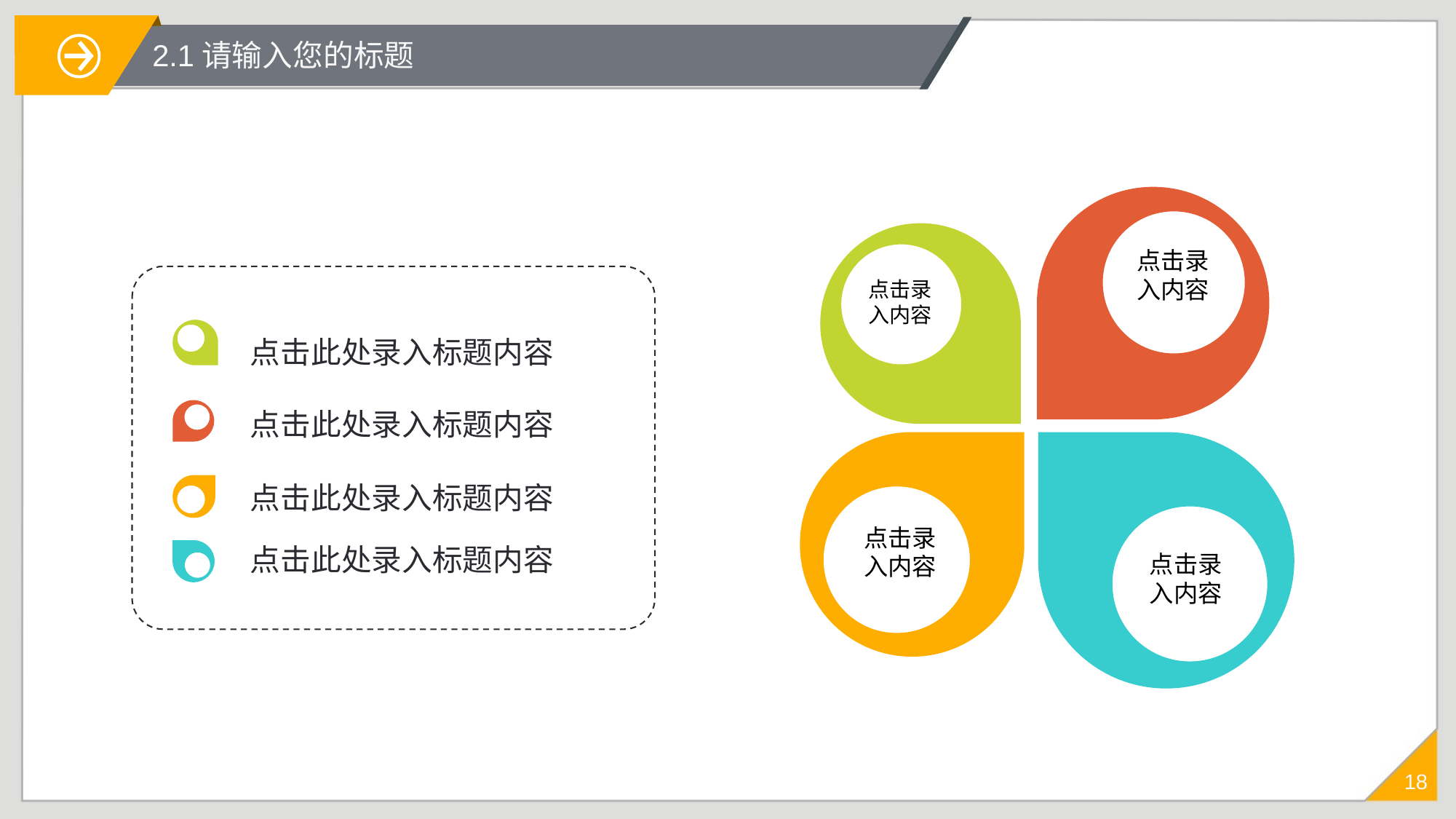

2.1请输入您的标题

点击录
入内容

点击录
入内容

点击此处录入标题内容
点击此处录入标题内容

点击此处录入标题内容

点击录
入内容
点击此处录入标题内容

点击录
入内容